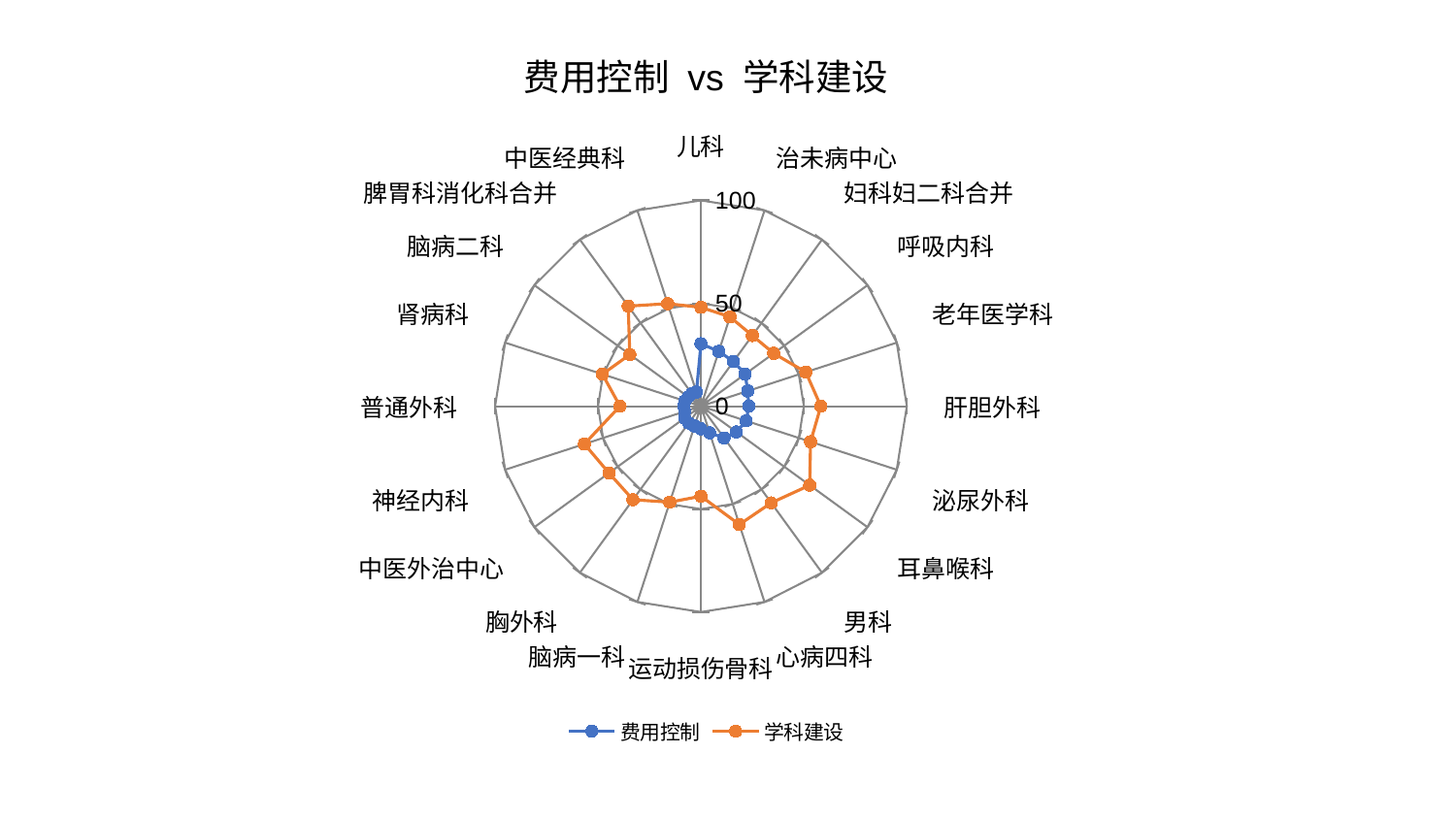

### Chart: 费用控制 vs 学科建设

| Category | 费用控制 | 学科建设 |
|---|---|---|
| 儿科 | 30.3543170759894 | 48.051194035701116 |
| 治未病中心 | 28.000756165466274 | 45.65190444554157 |
| 妇科妇二科合并 | 26.888383745007868 | 42.44545321174634 |
| 呼吸内科 | 26.537075529974324 | 43.69759384055354 |
| 老年医学科 | 23.89102295874879 | 53.543703832923526 |
| 肝胆外科 | 23.29896722562256 | 58.26412272098901 |
| 泌尿外科 | 23.093306108769408 | 55.97344318464666 |
| 耳鼻喉科 | 21.319550603347476 | 65.31548998878053 |
| 男科 | 19.09310957143805 | 58.084591777848566 |
| 心病四科 | 13.63963853756517 | 60.44788789056945 |
| 运动损伤骨科 | 10.99379344332718 | 43.74828233560455 |
| 脑病一科 | 10.122803096364105 | 49.054937891276836 |
| 胸外科 | 10.095965835198212 | 56.173736110956334 |
| 中医外治中心 | 9.786577052004692 | 55.26363358945309 |
| 神经内科 | 8.299896172247193 | 59.52800939679366 |
| 普通外科 | 8.290587531230042 | 39.335632441492905 |
| 肾病科 | 8.23864747717662 | 50.32558862355213 |
| 脑病二科 | 7.71459941612163 | 42.720252124854646 |
| 脾胃科消化科合并 | 7.554010461475136 | 60.1131496916867 |
| 中医经典科 | 7.196776788661434 | 52.374853779534355 |
65